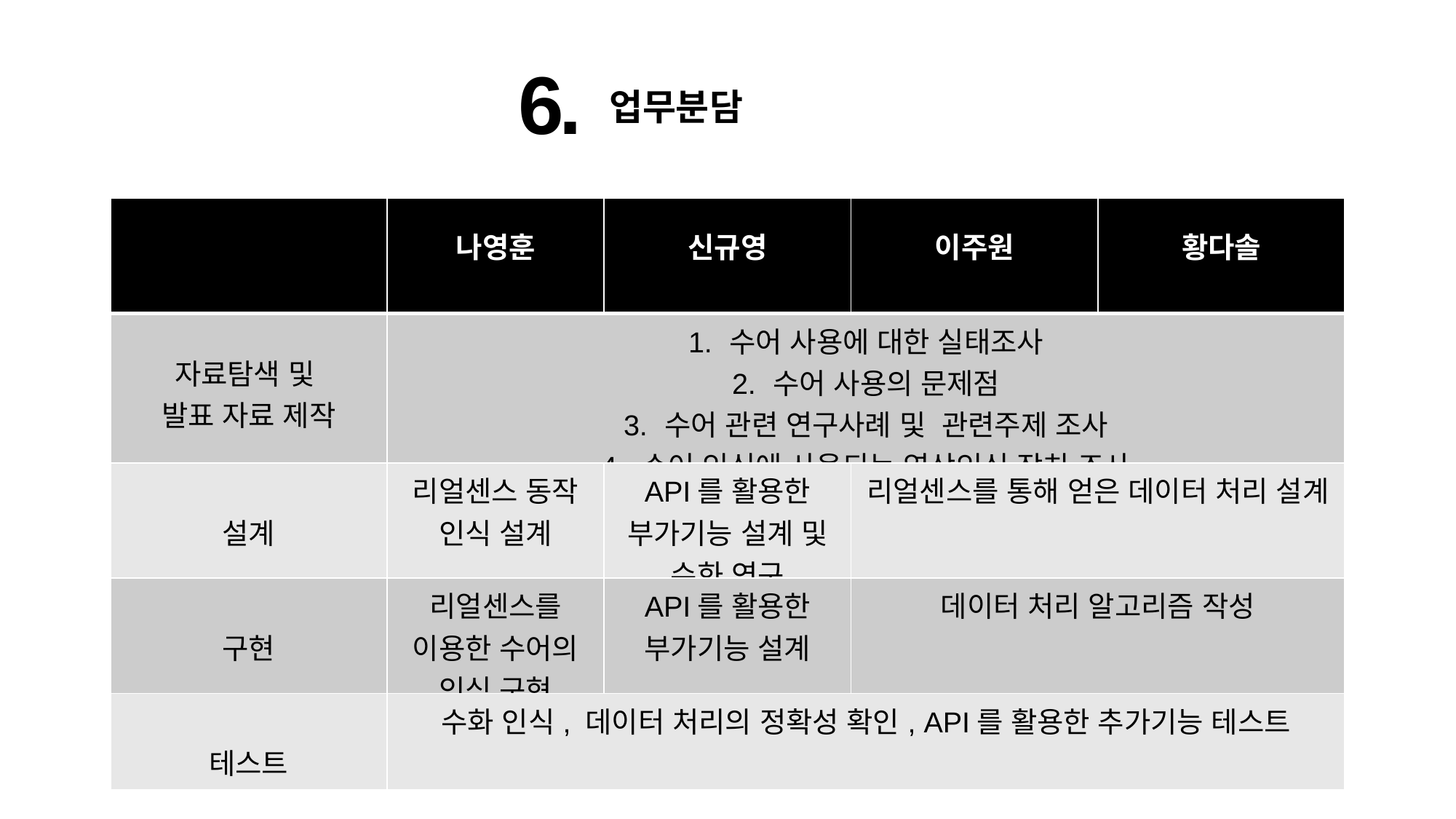

6.
업무분담

|  | 나영훈 | 신규영 | 이주원 | 황다솔 |
| --- | --- | --- | --- | --- |
| 자료탐색 및 발표 자료 제작 | 수어 사용에 대한 실태조사 수어 사용의 문제점 수어 관련 연구사례 및 관련주제 조사 수어 인식에 사용되는 영상인식 장치 조사 |  |  |  |
| 설계 | 리얼센스 동작 인식 설계 | API를 활용한 부가기능 설계 및 수화 연구 | 리얼센스를 통해 얻은 데이터 처리 설계 |  |
| 구현 | 리얼센스를 이용한 수어의 인식 구현 | API를 활용한 부가기능 설계 | 데이터 처리 알고리즘 작성 |  |
| 테스트 | 수화 인식, 데이터 처리의 정확성 확인, API를 활용한 추가기능 테스트 |  |  |  |